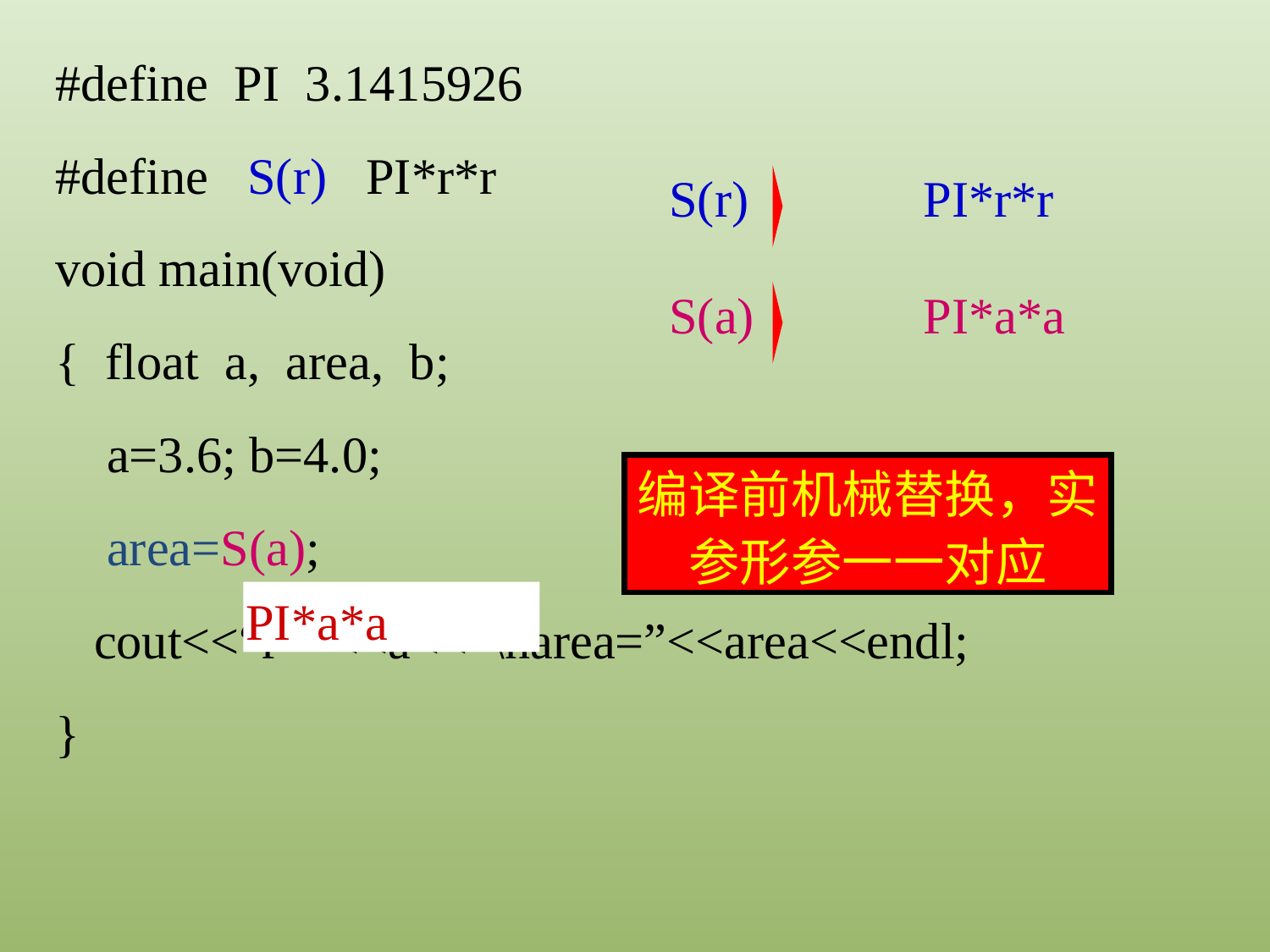

#define  PI  3.1415926
#define   S(r)   PI*r*r
void main(void)
{  float  a,  area,  b;
    a=3.6; b=4.0;
    area=S(a);
   cout<<“r=“<<a<<“\narea=”<<area<<endl;
}
S(r)
PI*r*r

S(a)
PI*a*a

编译前机械替换，实参形参一一对应
PI*a*a
265